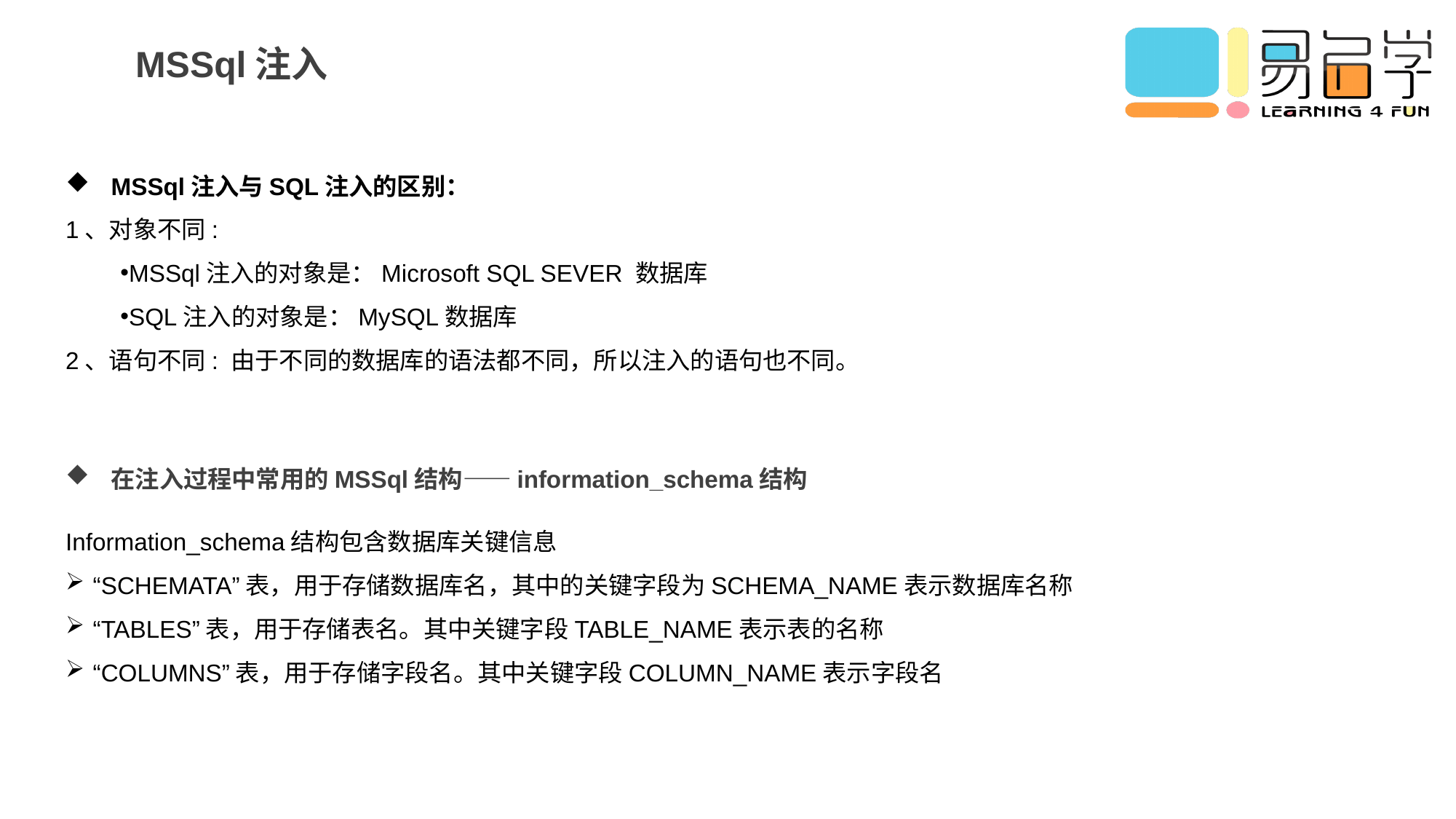

MSSql注入
MSSql注入与SQL注入的区别：
1、对象不同:
MSSql注入的对象是：Microsoft SQL SEVER 数据库
SQL注入的对象是：MySQL数据库
2、语句不同: 由于不同的数据库的语法都不同，所以注入的语句也不同。

在注入过程中常用的MSSql结构——information_schema结构
Information_schema结构包含数据库关键信息
“SCHEMATA”表，用于存储数据库名，其中的关键字段为SCHEMA_NAME表示数据库名称
“TABLES”表，用于存储表名。其中关键字段TABLE_NAME表示表的名称
“COLUMNS”表，用于存储字段名。其中关键字段COLUMN_NAME表示字段名